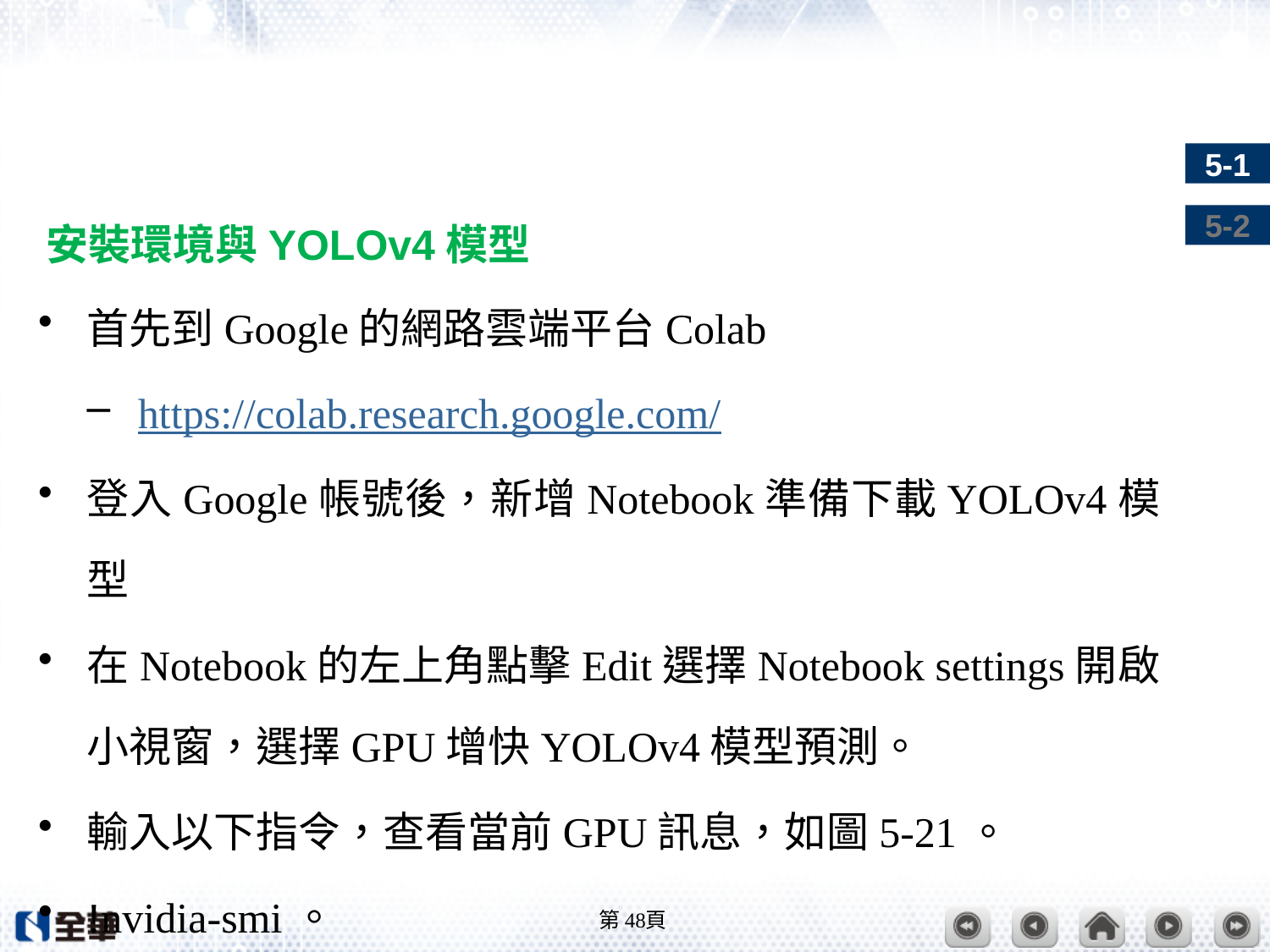

#
安裝環境與YOLOv4模型
首先到Google的網路雲端平台Colab
https://colab.research.google.com/
登入Google帳號後，新增Notebook準備下載YOLOv4模型
在Notebook的左上角點擊Edit選擇Notebook settings開啟小視窗，選擇GPU增快YOLOv4模型預測。
輸入以下指令，查看當前GPU訊息，如圖5-21。
!nvidia-smi。